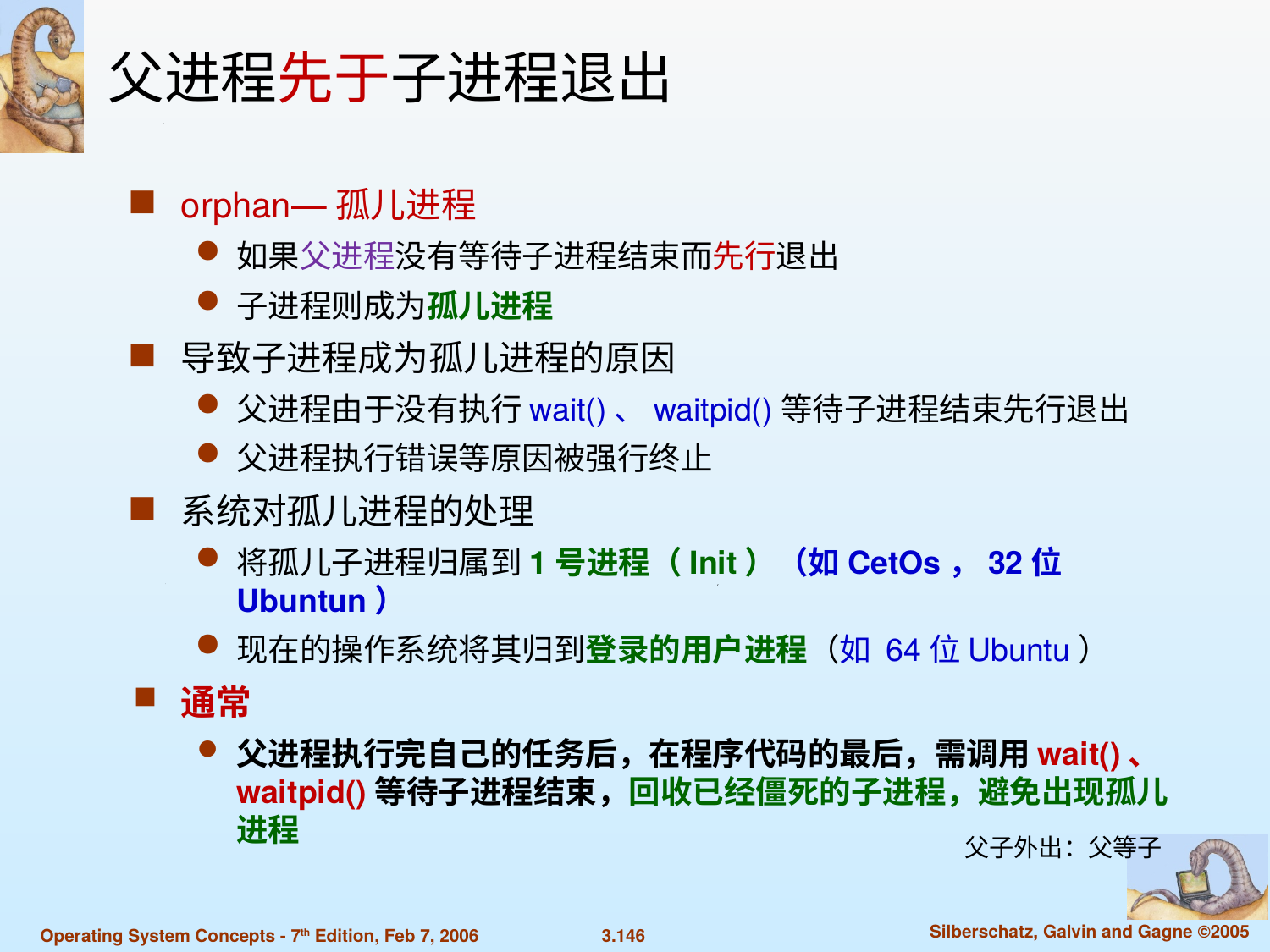

父进程先于子进程退出
orphan—孤儿进程
如果父进程没有等待子进程结束而先行退出
子进程则成为孤儿进程
导致子进程成为孤儿进程的原因
父进程由于没有执行wait()、waitpid()等待子进程结束先行退出
父进程执行错误等原因被强行终止
系统对孤儿进程的处理
将孤儿子进程归属到1号进程（Init）（如CetOs，32位Ubuntun）
现在的操作系统将其归到登录的用户进程（如 64位Ubuntu）
通常
父进程执行完自己的任务后，在程序代码的最后，需调用wait()、waitpid()等待子进程结束，回收已经僵死的子进程，避免出现孤儿进程

父子外出：父等子